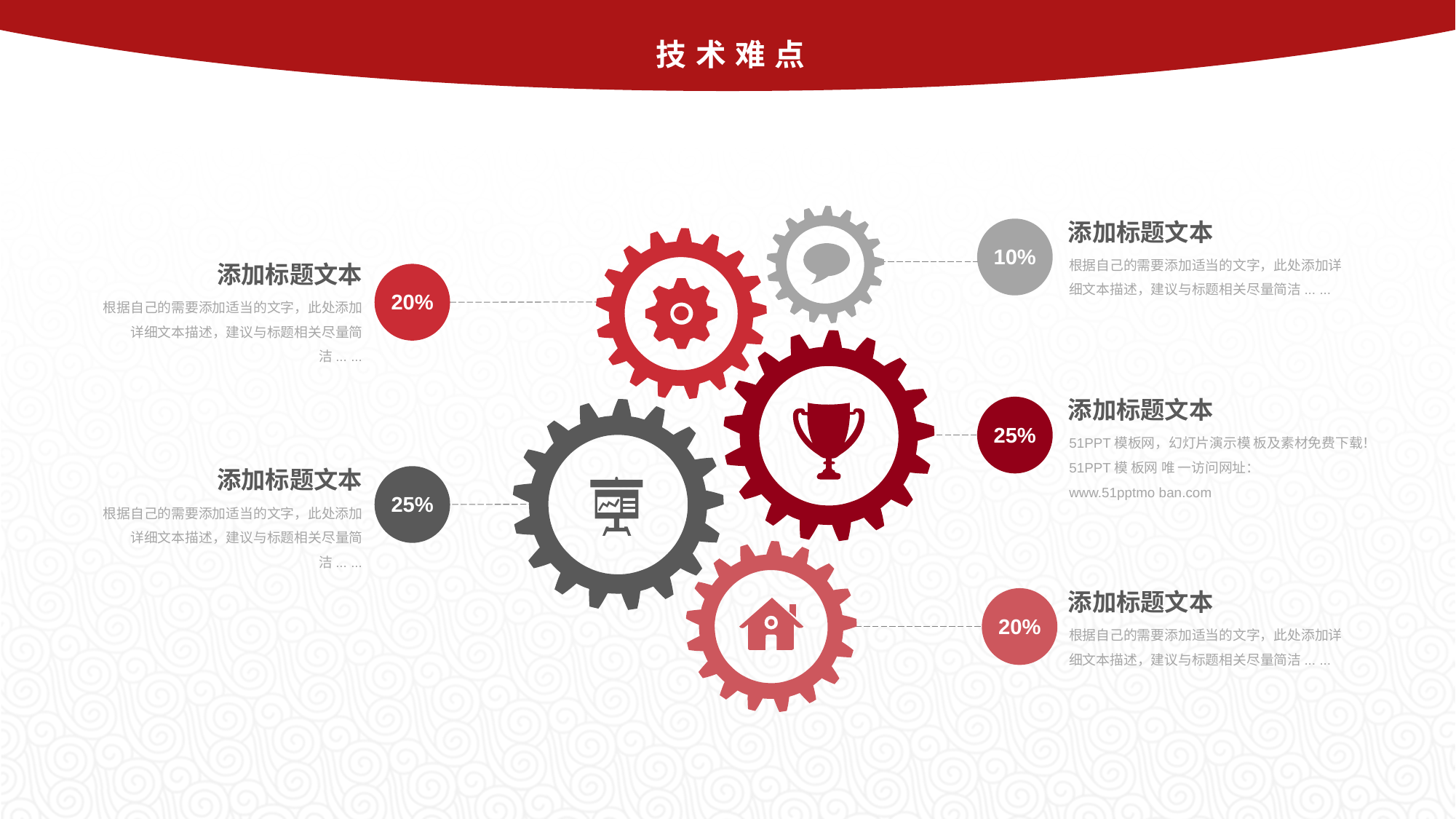

技术难点

添加标题文本
根据自己的需要添加适当的文字，此处添加详细文本描述，建议与标题相关尽量简洁... ...

10%

添加标题文本
根据自己的需要添加适当的文字，此处添加详细文本描述，建议与标题相关尽量简洁... ...

20%

添加标题文本
51PPT模板网，幻灯片演示模 板及素材免费下载！
51PPT模 板网 唯 一访问网址：
www.51pptmo ban.com

25%

添加标题文本
根据自己的需要添加适当的文字，此处添加详细文本描述，建议与标题相关尽量简洁... ...

25%

添加标题文本
根据自己的需要添加适当的文字，此处添加详细文本描述，建议与标题相关尽量简洁... ...

20%